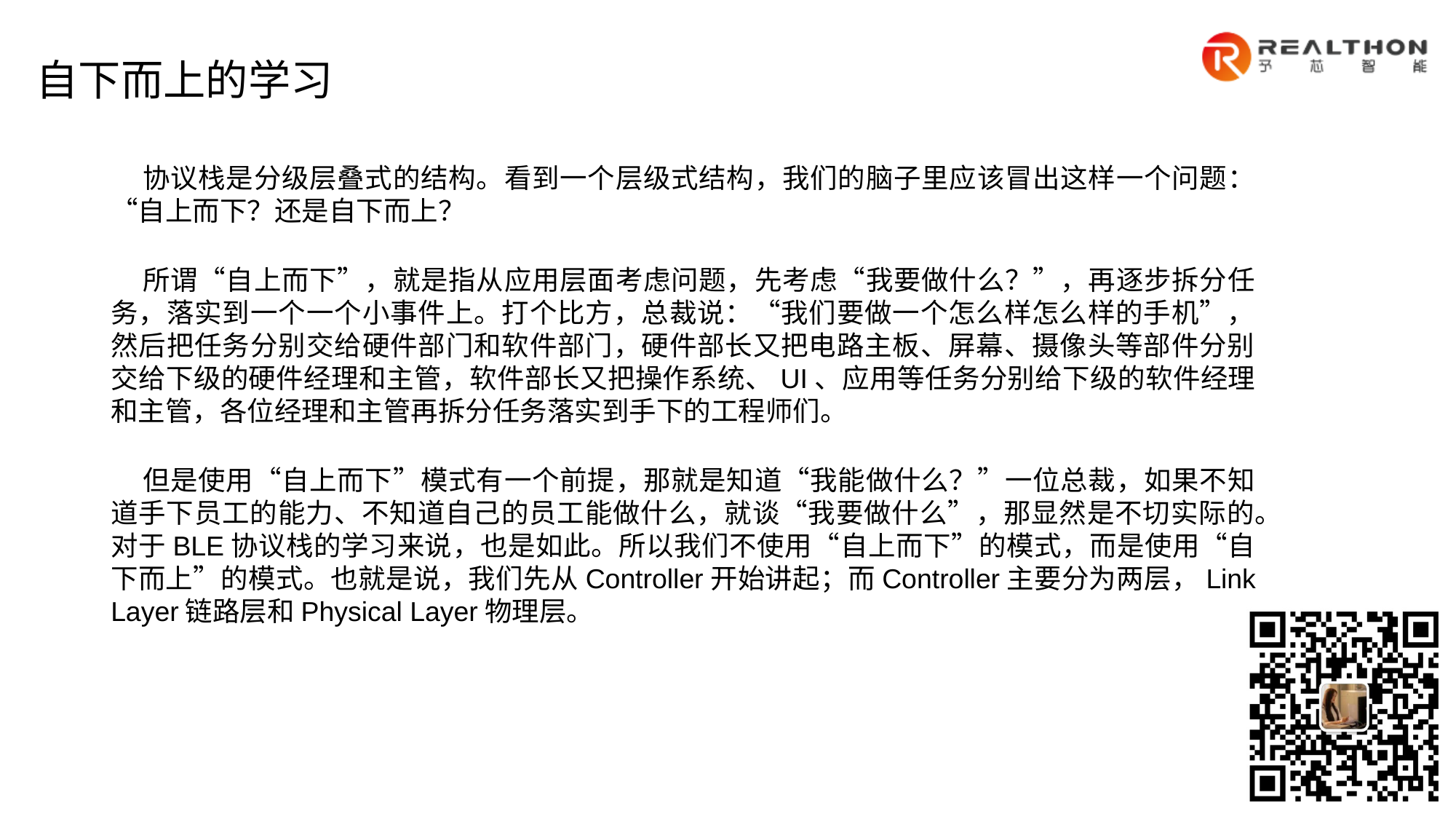

自下而上的学习
协议栈是分级层叠式的结构。看到一个层级式结构，我们的脑子里应该冒出这样一个问题：“自上而下？还是自下而上？
所谓“自上而下”，就是指从应用层面考虑问题，先考虑“我要做什么？”，再逐步拆分任务，落实到一个一个小事件上。打个比方，总裁说：“我们要做一个怎么样怎么样的手机”，然后把任务分别交给硬件部门和软件部门，硬件部长又把电路主板、屏幕、摄像头等部件分别交给下级的硬件经理和主管，软件部长又把操作系统、UI、应用等任务分别给下级的软件经理和主管，各位经理和主管再拆分任务落实到手下的工程师们。
但是使用“自上而下”模式有一个前提，那就是知道“我能做什么？”一位总裁，如果不知道手下员工的能力、不知道自己的员工能做什么，就谈“我要做什么”，那显然是不切实际的。对于BLE协议栈的学习来说，也是如此。所以我们不使用“自上而下”的模式，而是使用“自下而上”的模式。也就是说，我们先从Controller开始讲起；而Controller主要分为两层，Link Layer链路层和Physical Layer物理层。